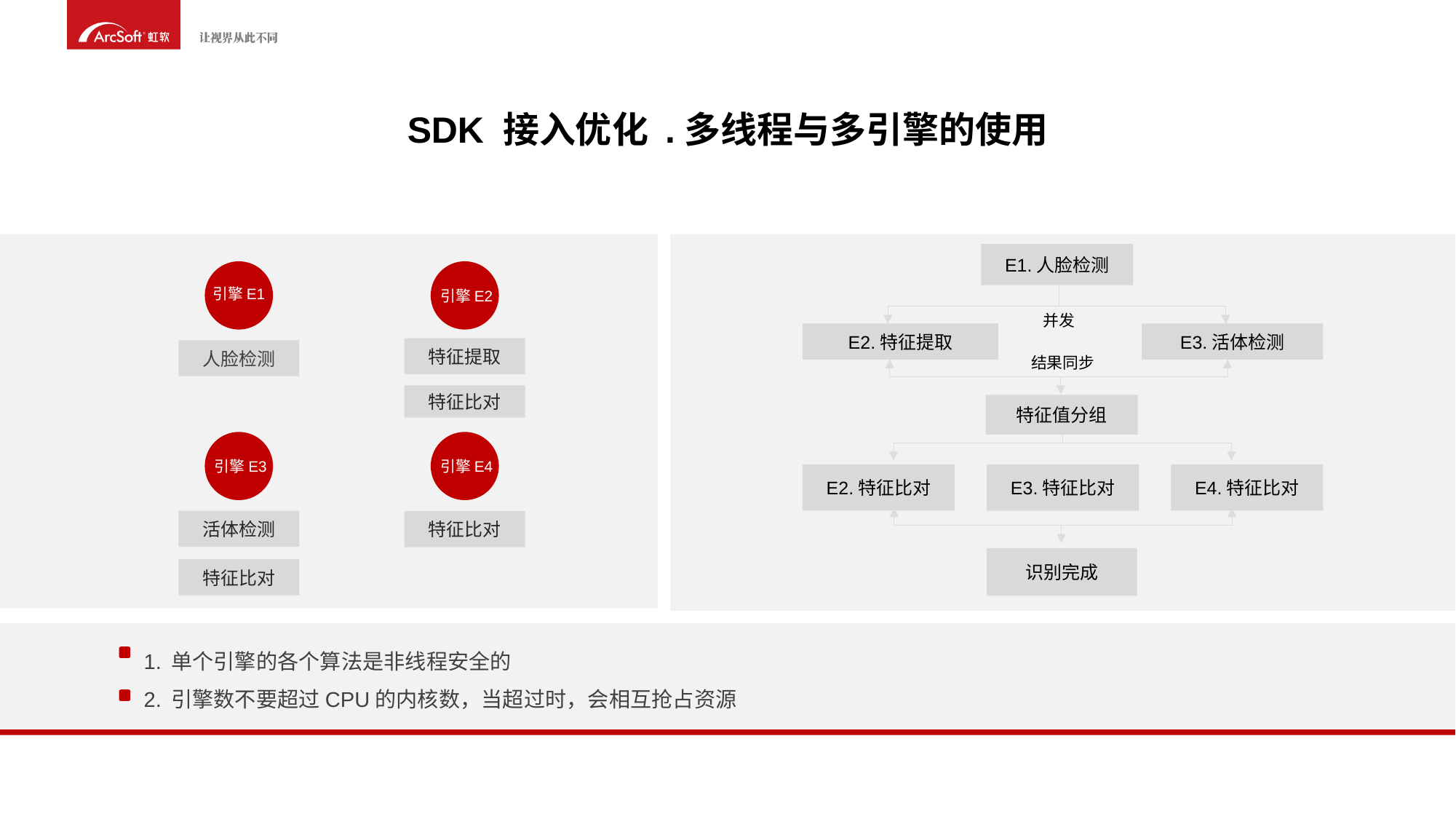

SDK 接入优化 .多线程与多引擎的使用

E1.人脸检测
并发
E2.特征提取
E3.活体检测
结果同步
特征值分组
E2.特征比对
E3.特征比对
E4.特征比对
识别完成

引擎E2
引擎E1
特征提取
人脸检测
特征比对

引擎E3

引擎E4
活体检测
特征比对
特征比对

单个引擎的各个算法是非线程安全的
引擎数不要超过CPU的内核数，当超过时，会相互抢占资源